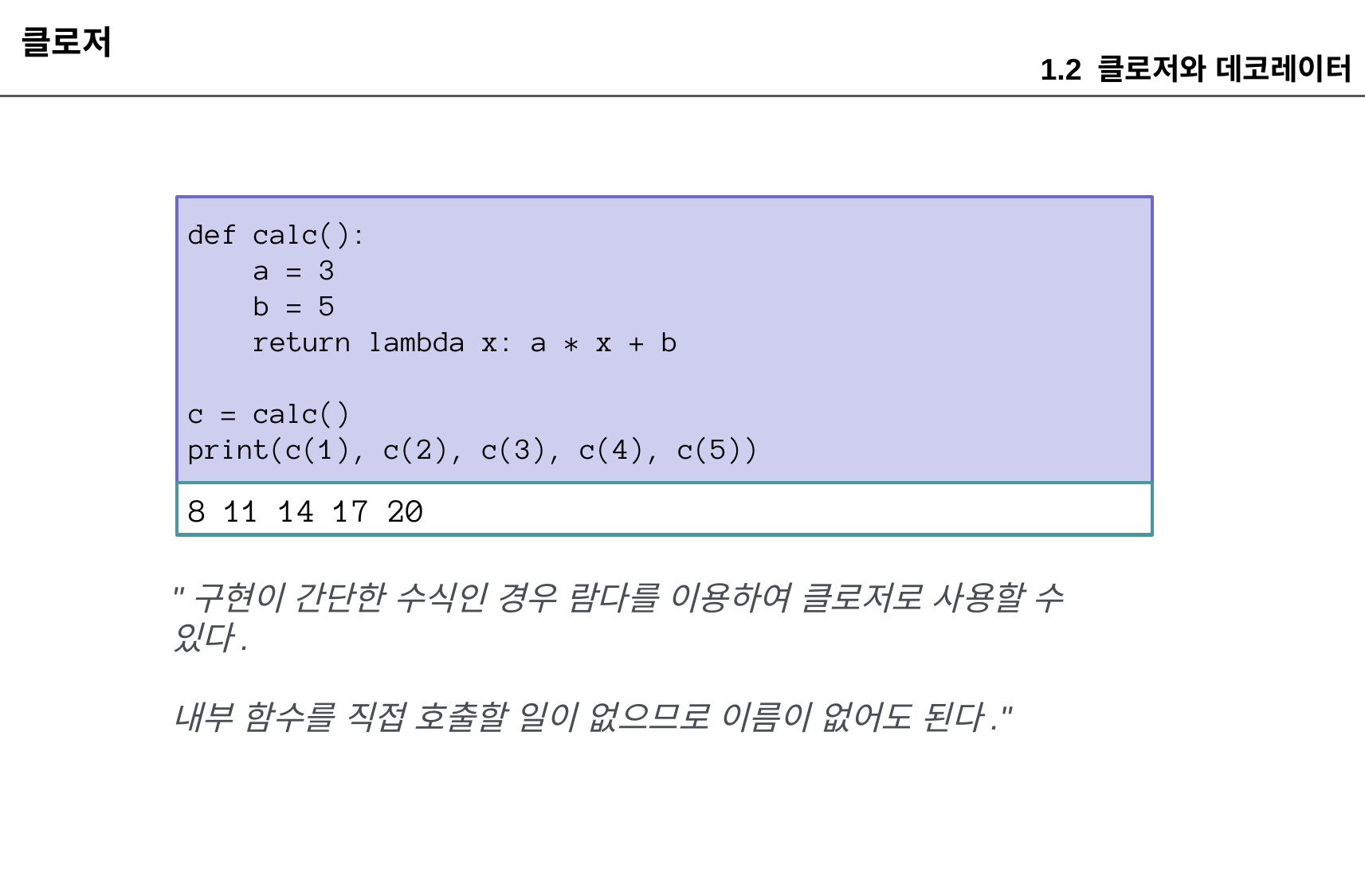

클로저
1.2 클로저와 데코레이터
def calc():
    a = 3
    b = 5
    return lambda x: a * x + b

c = calc()
print(c(1), c(2), c(3), c(4), c(5))
8 11 14 17 20
"구현이 간단한 수식인 경우 람다를 이용하여 클로저로 사용할 수 있다.

내부 함수를 직접 호출할 일이 없으므로 이름이 없어도 된다."